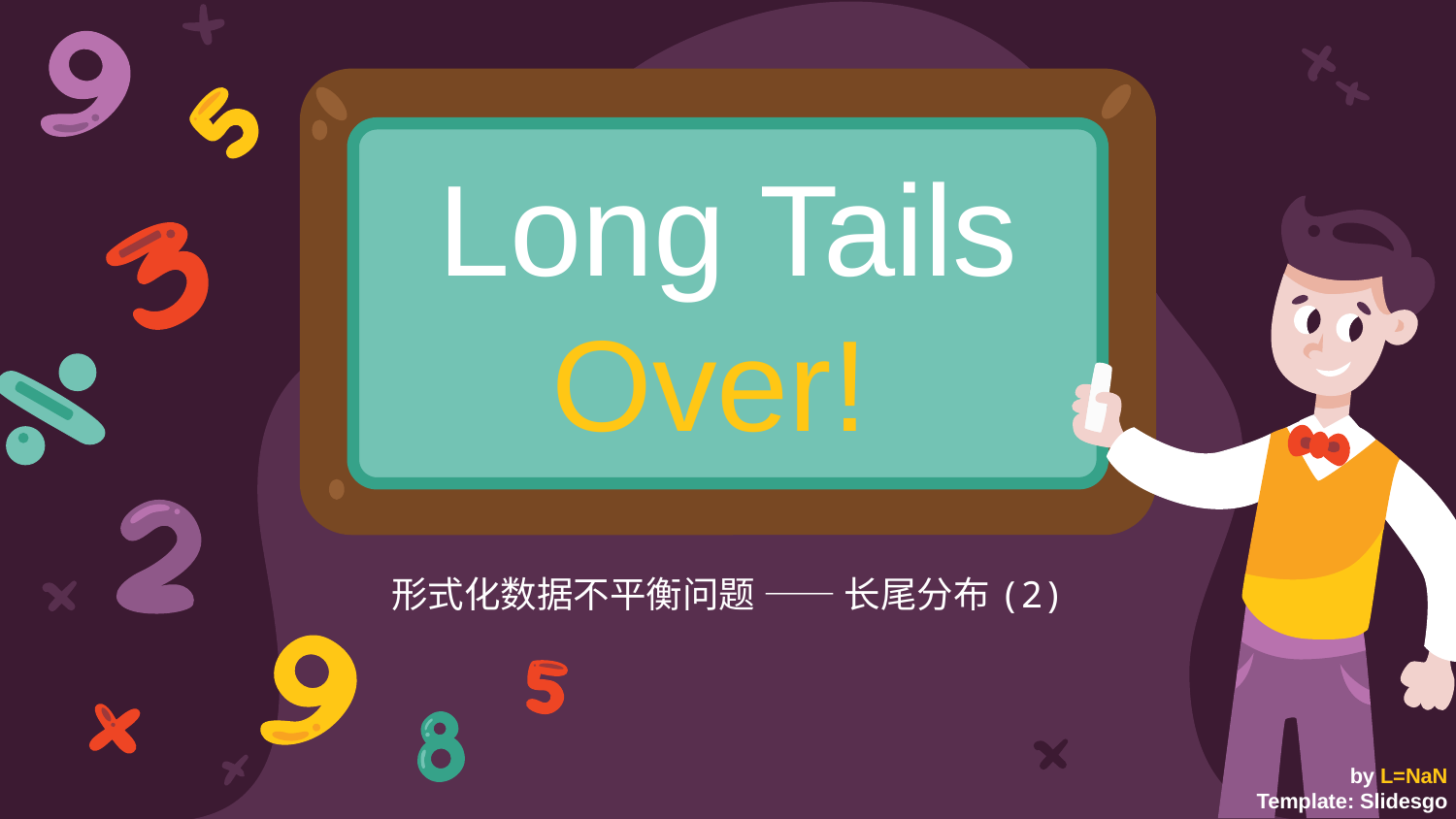

# Long Tails Over!

形式化数据不平衡问题 —— 长尾分布(2)

by L=NaN
Template: Slidesgo